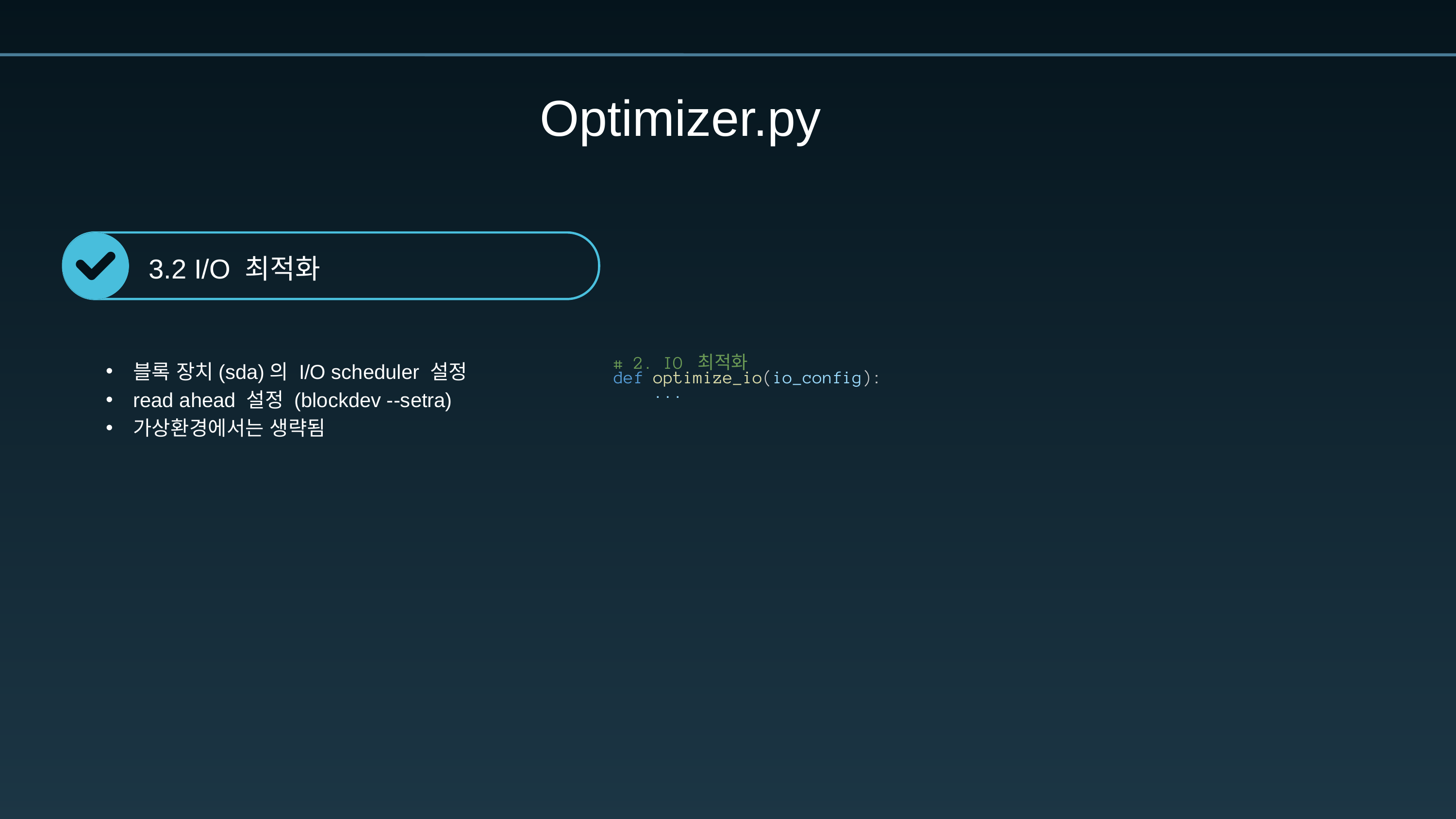

Optimizer.py

3.2 I/O 최적화
블록 장치(sda)의 I/O scheduler 설정
read ahead 설정 (blockdev --setra)
가상환경에서는 생략됨
# 2. IO 최적화
def optimize_io(io_config):
    ...